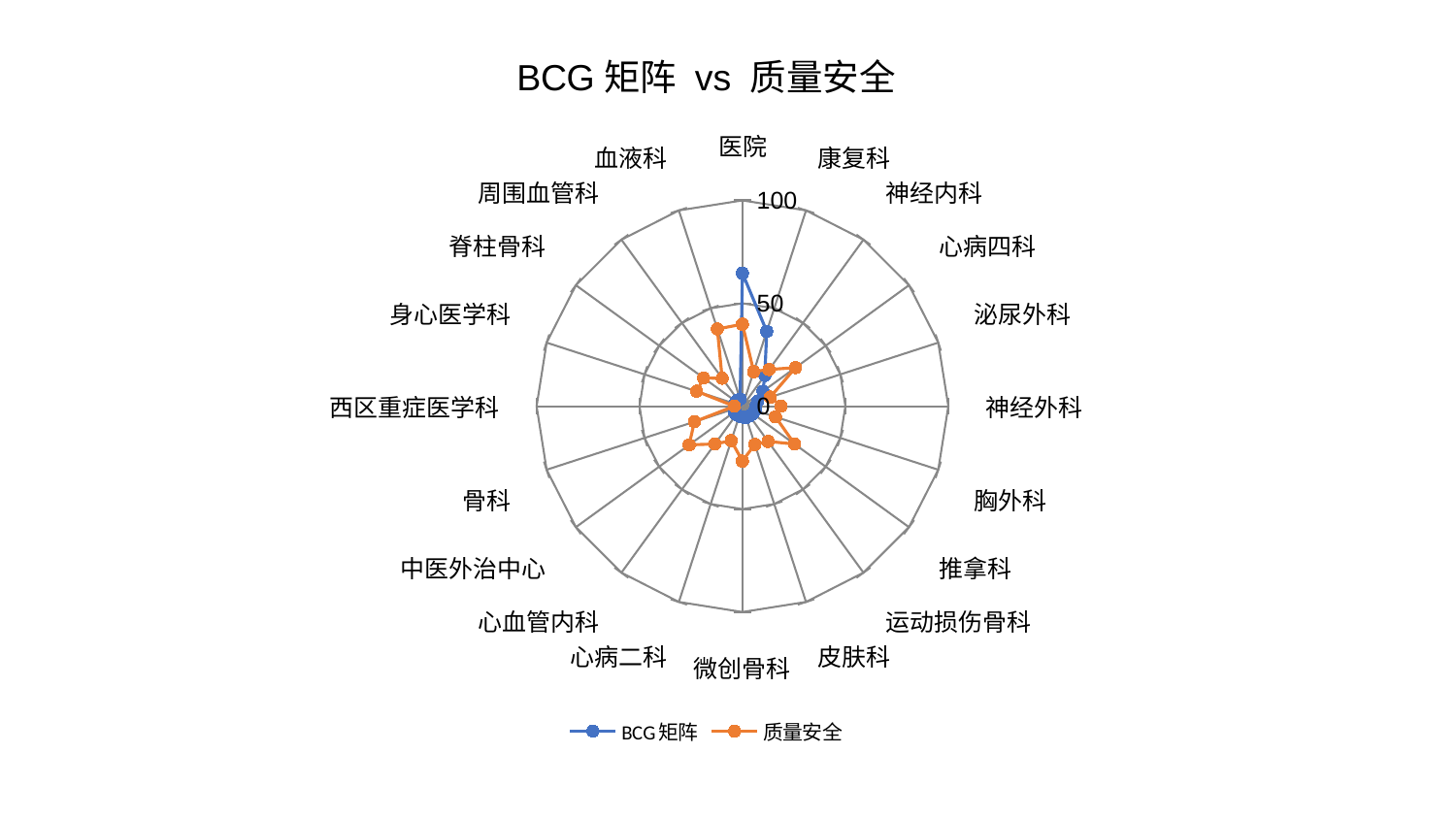

### Chart: BCG矩阵 vs 质量安全

| Category | BCG矩阵 | 质量安全 |
|---|---|---|
| 医院 | 64.6477631077749 | 39.85199954594994 |
| 康复科 | 38.200662307001664 | 17.67919694418573 |
| 神经内科 | 18.49075069788878 | 22.024066999601587 |
| 心病四科 | 12.324460332310816 | 31.879347633566244 |
| 泌尿外科 | 7.727003909481471 | 14.22553745946152 |
| 神经外科 | 6.535404322755656 | 18.790899369143574 |
| 胸外科 | 6.493880972972452 | 16.918351239836714 |
| 推拿科 | 6.222508450473654 | 31.318031828364877 |
| 运动损伤骨科 | 5.90291191076154 | 21.179998575111835 |
| 皮肤科 | 5.871998087199532 | 19.54764597457452 |
| 微创骨科 | 5.27614411971966 | 26.665360527104376 |
| 心病二科 | 5.073826646553044 | 17.617467832980843 |
| 心血管内科 | 5.0317917820173195 | 22.731458988566583 |
| 中医外治中心 | 4.76659712595322 | 32.005092831329705 |
| 骨科 | 4.008932336588046 | 24.532674847440127 |
| 西区重症医学科 | 3.999814253929579 | 3.9643730637011054 |
| 身心医学科 | 3.945162216188505 | 23.432414613264932 |
| 脊柱骨科 | 3.7561294610432046 | 23.303690541830363 |
| 周围血管科 | 3.672507013212267 | 16.741745380894482 |
| 血液科 | 3.653705720855611 | 39.4473834037763 |
76